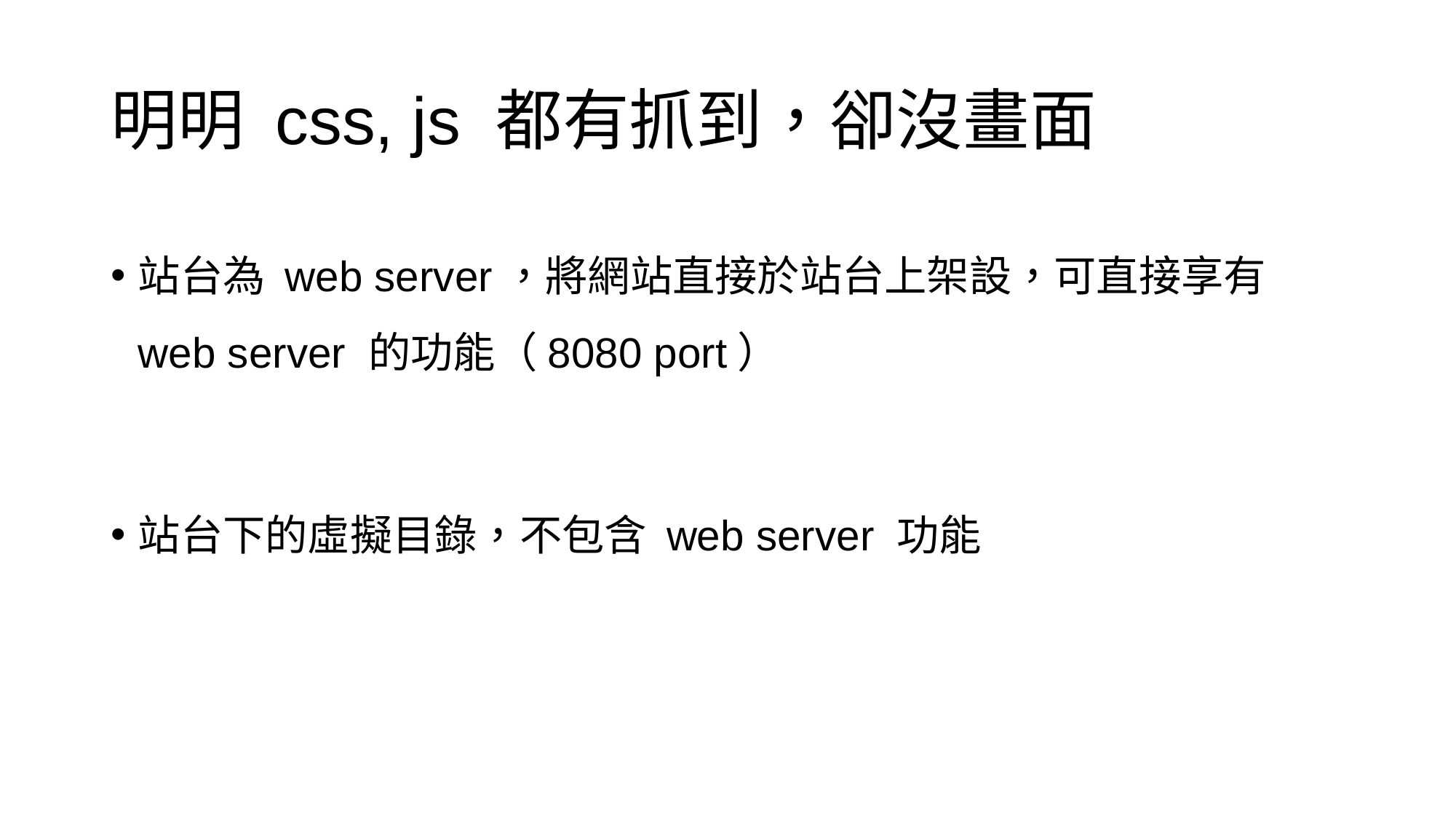

# 明明 css, js 都有抓到，卻沒畫面
站台為 web server，將網站直接於站台上架設，可直接享有 web server 的功能（8080 port）

站台下的虛擬目錄，不包含 web server 功能